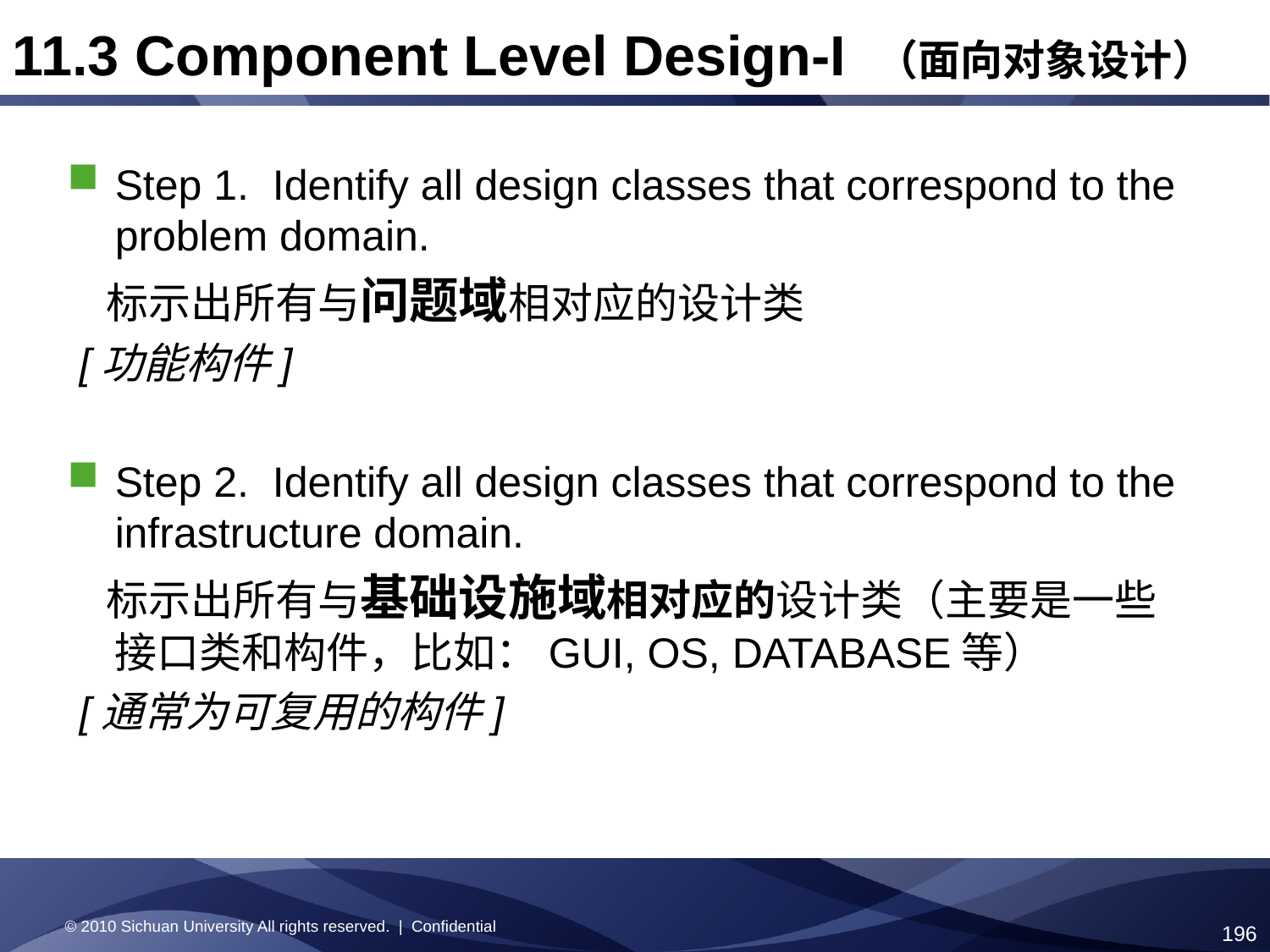

11.3 Component Level Design-I （面向对象设计）
Step 1.  Identify all design classes that correspond to the problem domain.
   标示出所有与问题域相对应的设计类
 [功能构件]

Step 2.  Identify all design classes that correspond to the infrastructure domain.
   标示出所有与基础设施域相对应的设计类（主要是一些接口类和构件，比如：GUI, OS, DATABASE等）
 [通常为可复用的构件]
© 2010 Sichuan University All rights reserved.  |  Confidential
196